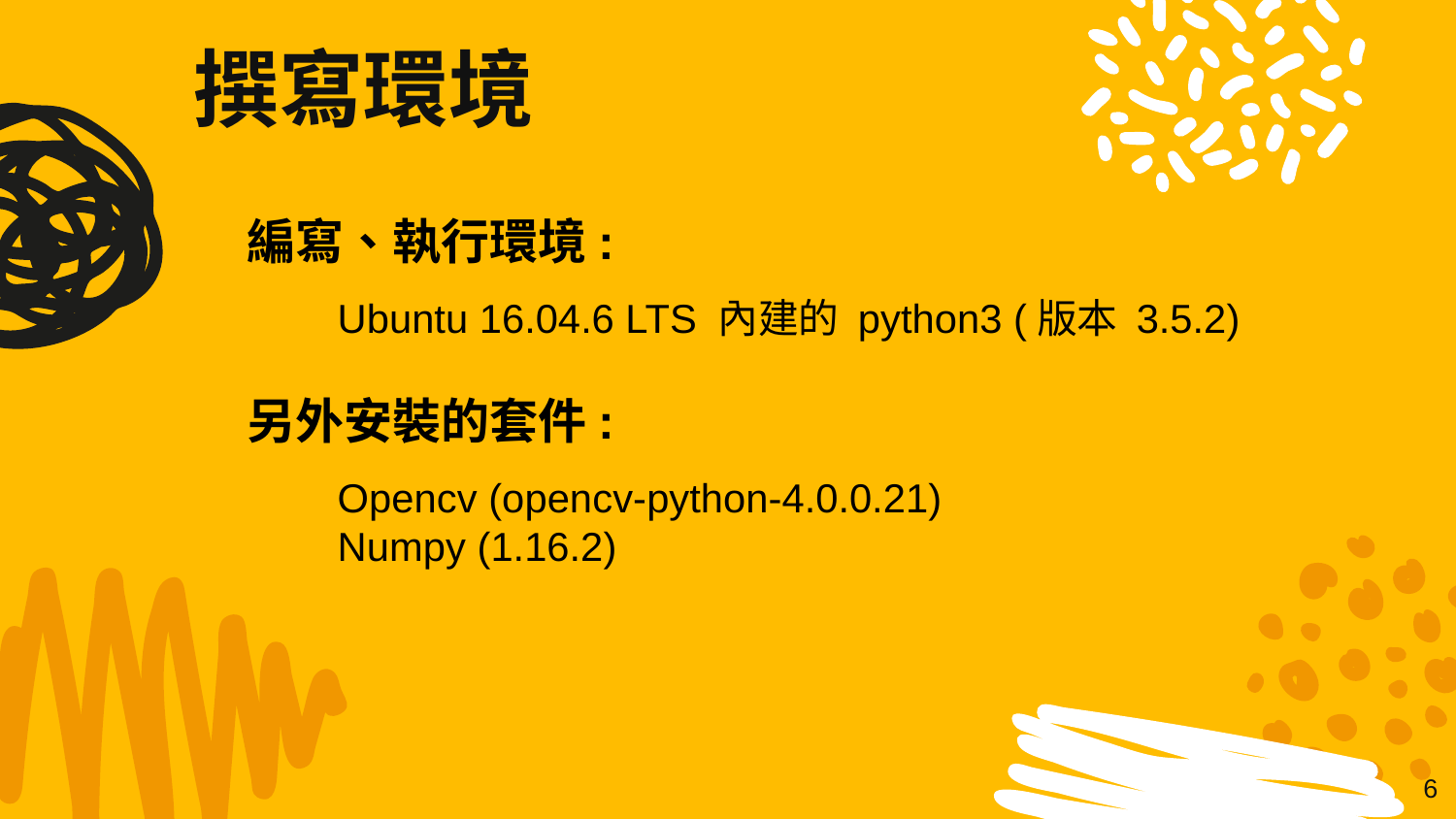

撰寫環境
編寫、執行環境:

　　Ubuntu 16.04.6 LTS 內建的 python3 (版本 3.5.2)

另外安裝的套件:

　　Opencv (opencv-python-4.0.0.21)
　　Numpy (1.16.2)
6